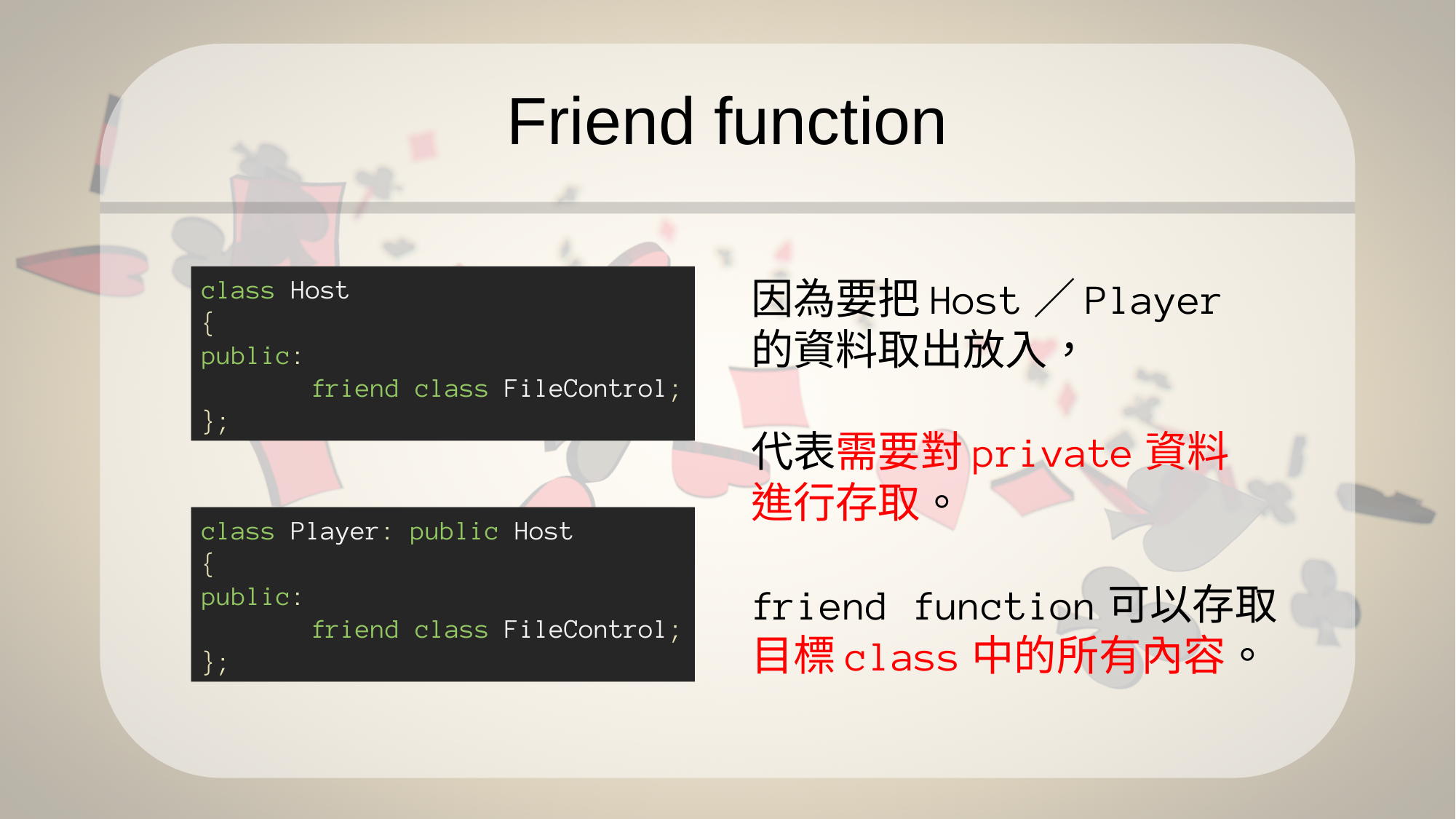

# Friend function
class Host
{
public:
	friend class FileControl;
};
因為要把Host／Player
的資料取出放入，

代表需要對private資料
進行存取。

friend function可以存取
目標class中的所有內容。
class Player: public Host
{
public:
	friend class FileControl;
};